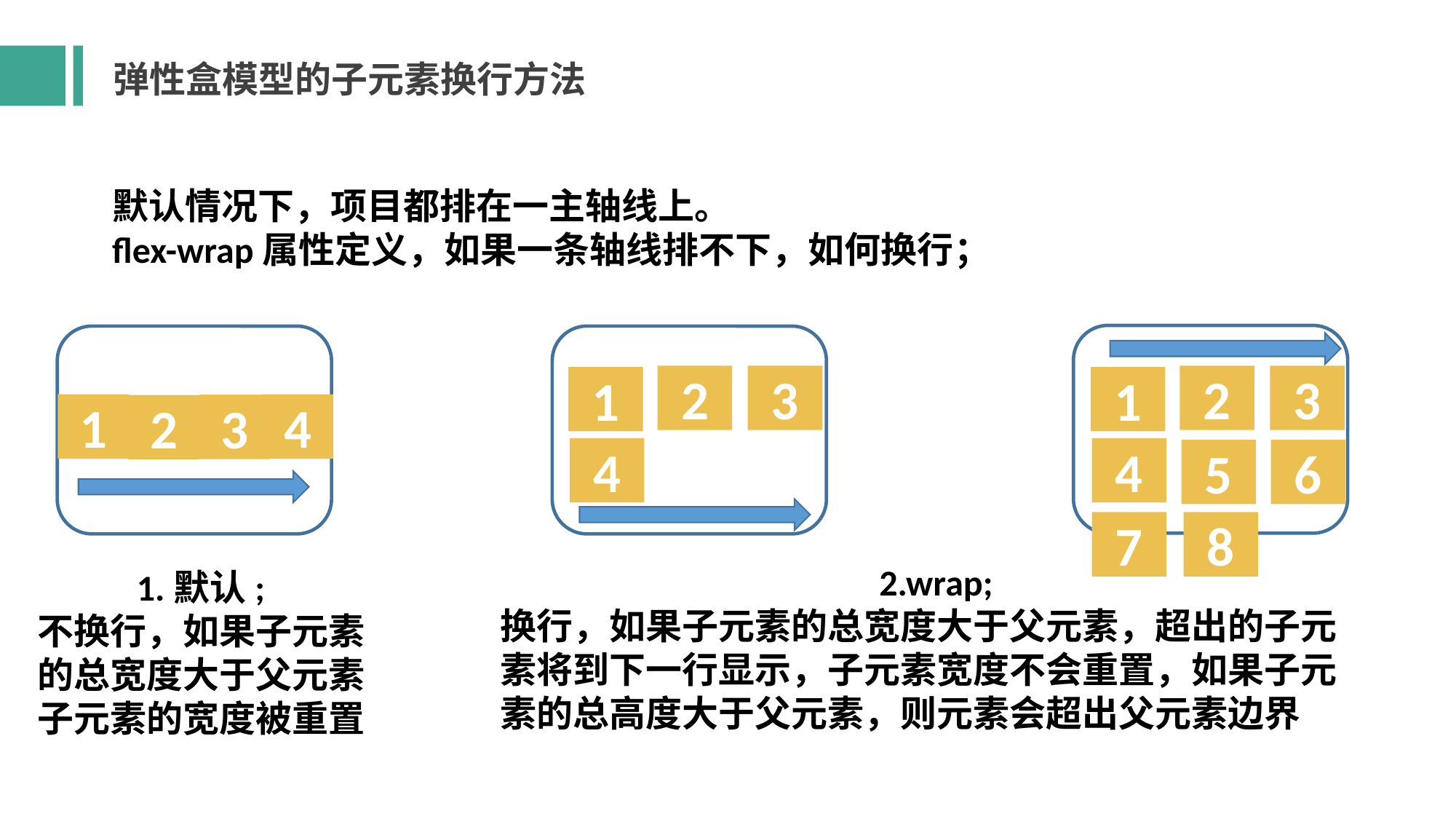

弹性盒模型的子元素换行方法
默认情况下，项目都排在一主轴线上。
flex-wrap属性定义，如果一条轴线排不下，如何换行；

2
3
2
3
1
1
1
4
3
2
4
4
5
6

7
8
2.wrap;
换行，如果子元素的总宽度大于父元素，超出的子元素将到下一行显示，子元素宽度不会重置，如果子元素的总高度大于父元素，则元素会超出父元素边界
1.默认;
不换行，如果子元素
的总宽度大于父元素
子元素的宽度被重置